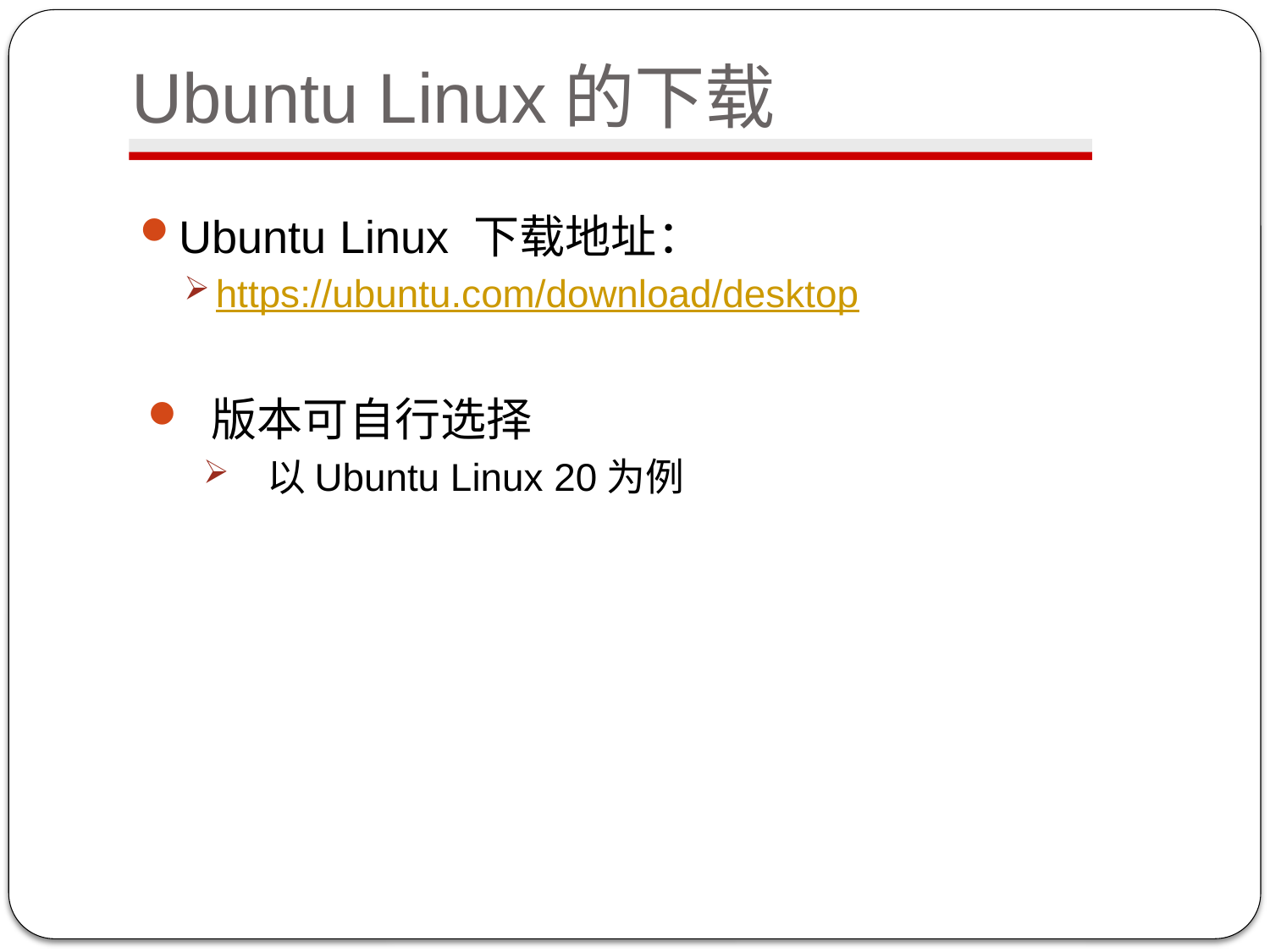

# Ubuntu Linux的下载
Ubuntu Linux 下载地址：
https://ubuntu.com/download/desktop

版本可自行选择
以Ubuntu Linux 20为例